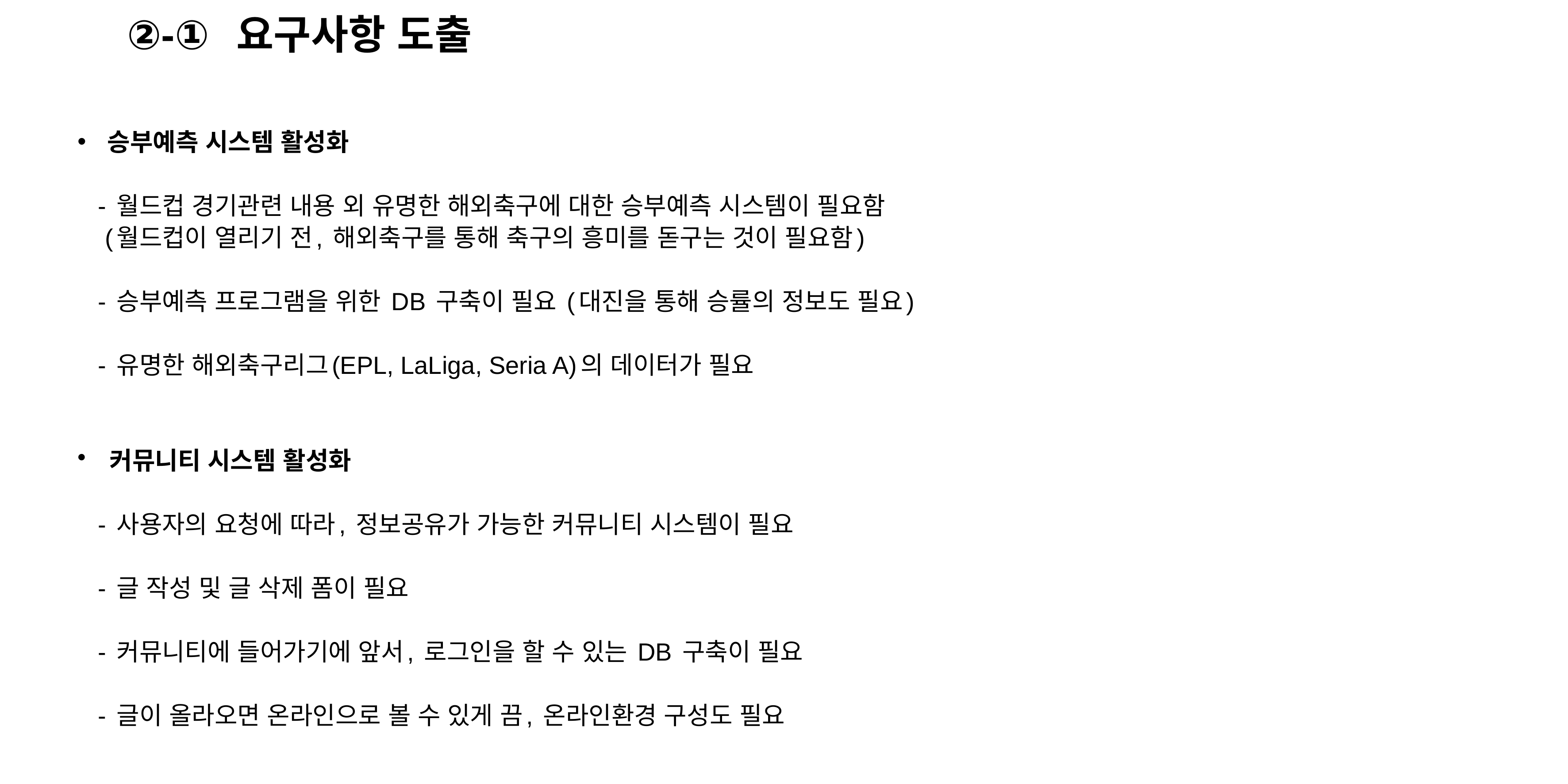

# ②-① 요구사항 도출
 승부예측 시스템 활성화

   - 월드컵 경기관련 내용 외 유명한 해외축구에 대한 승부예측 시스템이 필요함
    (월드컵이 열리기 전, 해외축구를 통해 축구의 흥미를 돋구는 것이 필요함)

   - 승부예측 프로그램을 위한 DB 구축이 필요 (대진을 통해 승률의 정보도 필요)

   - 유명한 해외축구리그(EPL, LaLiga, Seria A)의 데이터가 필요

 커뮤니티 시스템 활성화

   - 사용자의 요청에 따라, 정보공유가 가능한 커뮤니티 시스템이 필요

   - 글 작성 및 글 삭제 폼이 필요

   - 커뮤니티에 들어가기에 앞서, 로그인을 할 수 있는 DB 구축이 필요

   - 글이 올라오면 온라인으로 볼 수 있게 끔, 온라인환경 구성도 필요